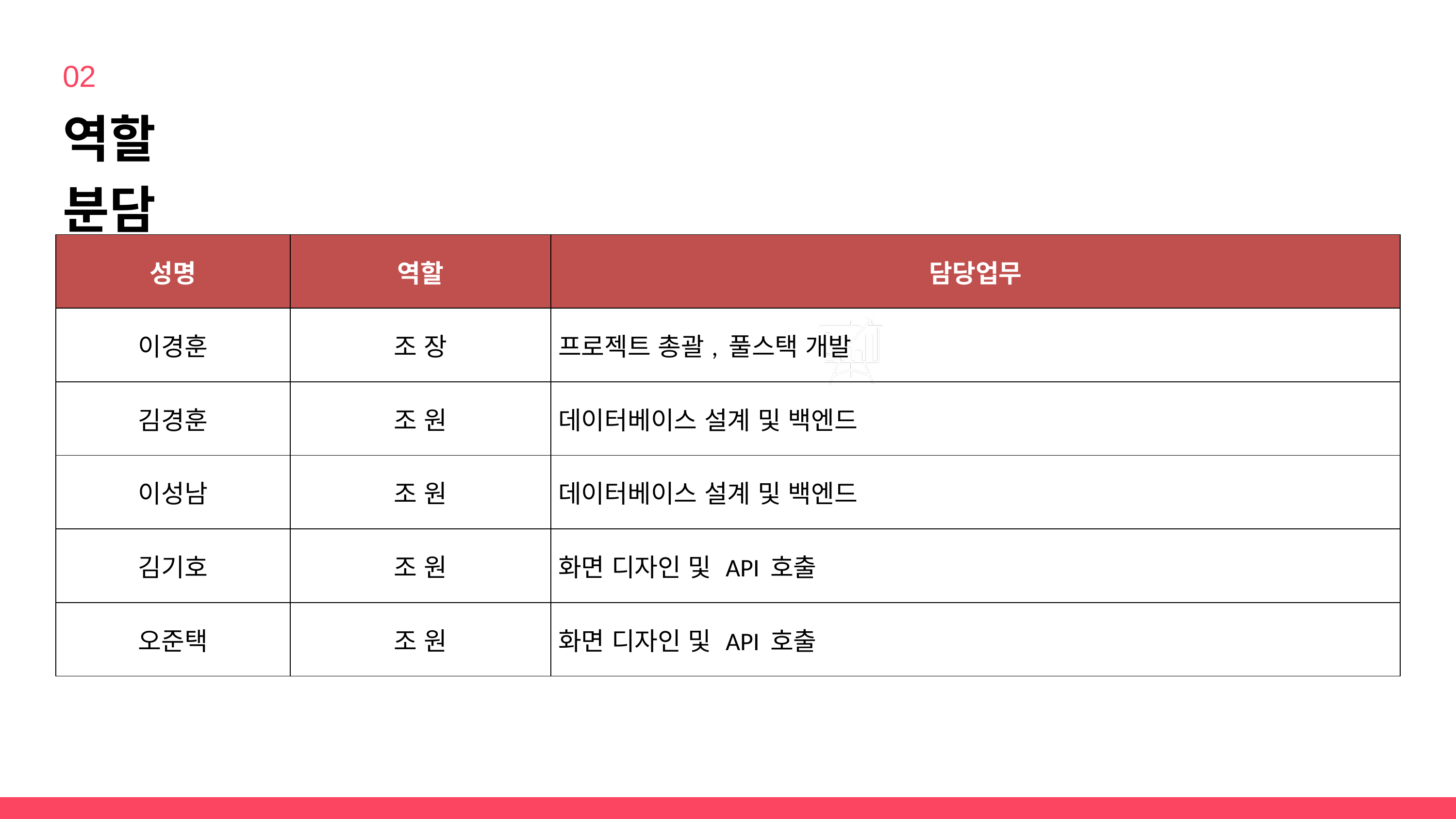

02
역할 분담
| 성명 | 역할 | 담당업무 |
| --- | --- | --- |
| 이경훈 | 조 장 | 프로젝트 총괄, 풀스택 개발 |
| 김경훈 | 조 원 | 데이터베이스 설계 및 백엔드 |
| 이성남 | 조 원 | 데이터베이스 설계 및 백엔드 |
| 김기호 | 조 원 | 화면 디자인 및 API 호출 |
| 오준택 | 조 원 | 화면 디자인 및 API 호출 |